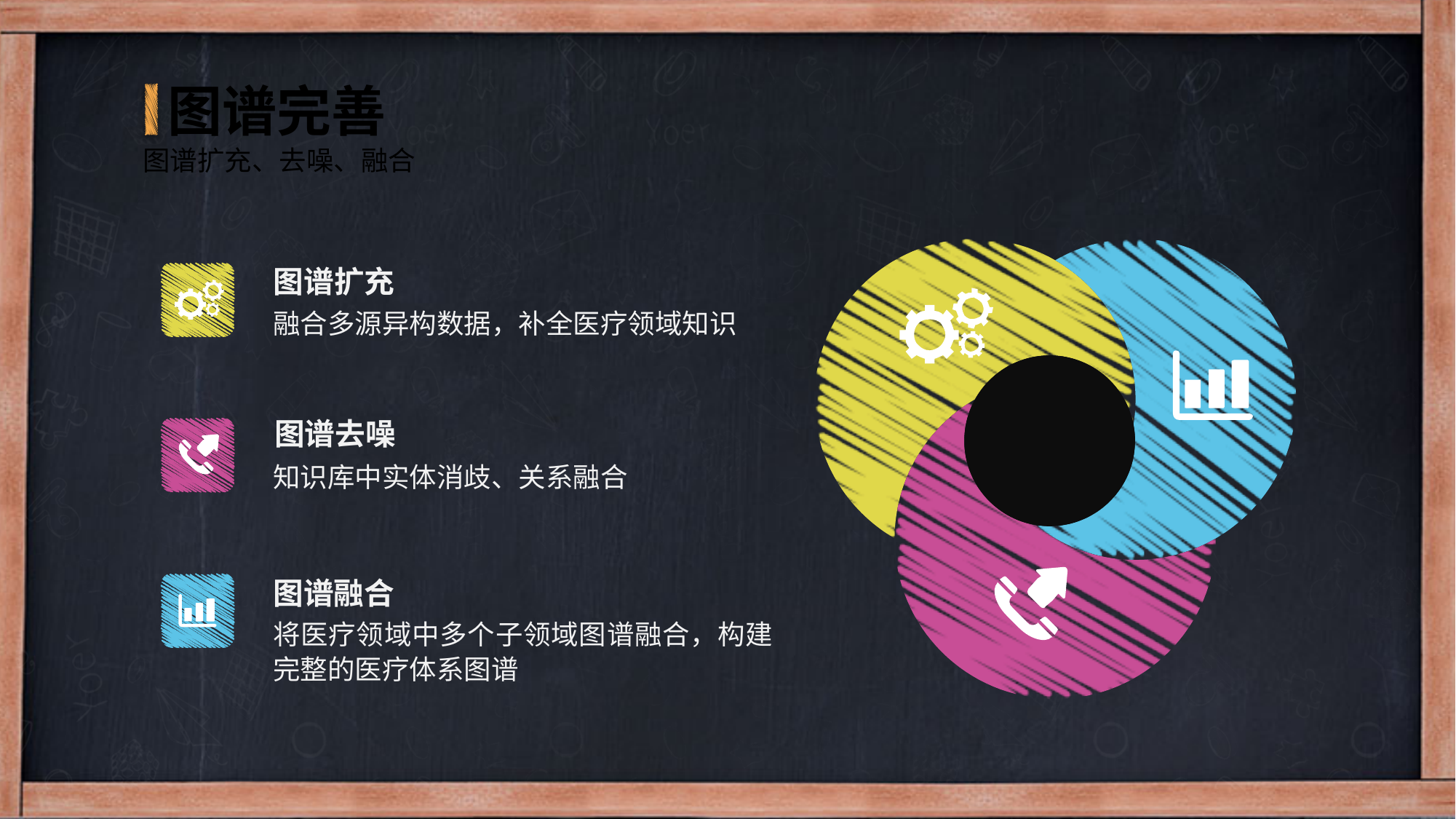

图谱完善

图谱扩充、去噪、融合

图谱扩充

融合多源异构数据，补全医疗领域知识

图谱去噪

知识库中实体消歧、关系融合

图谱融合

将医疗领域中多个子领域图谱融合，构建完整的医疗体系图谱